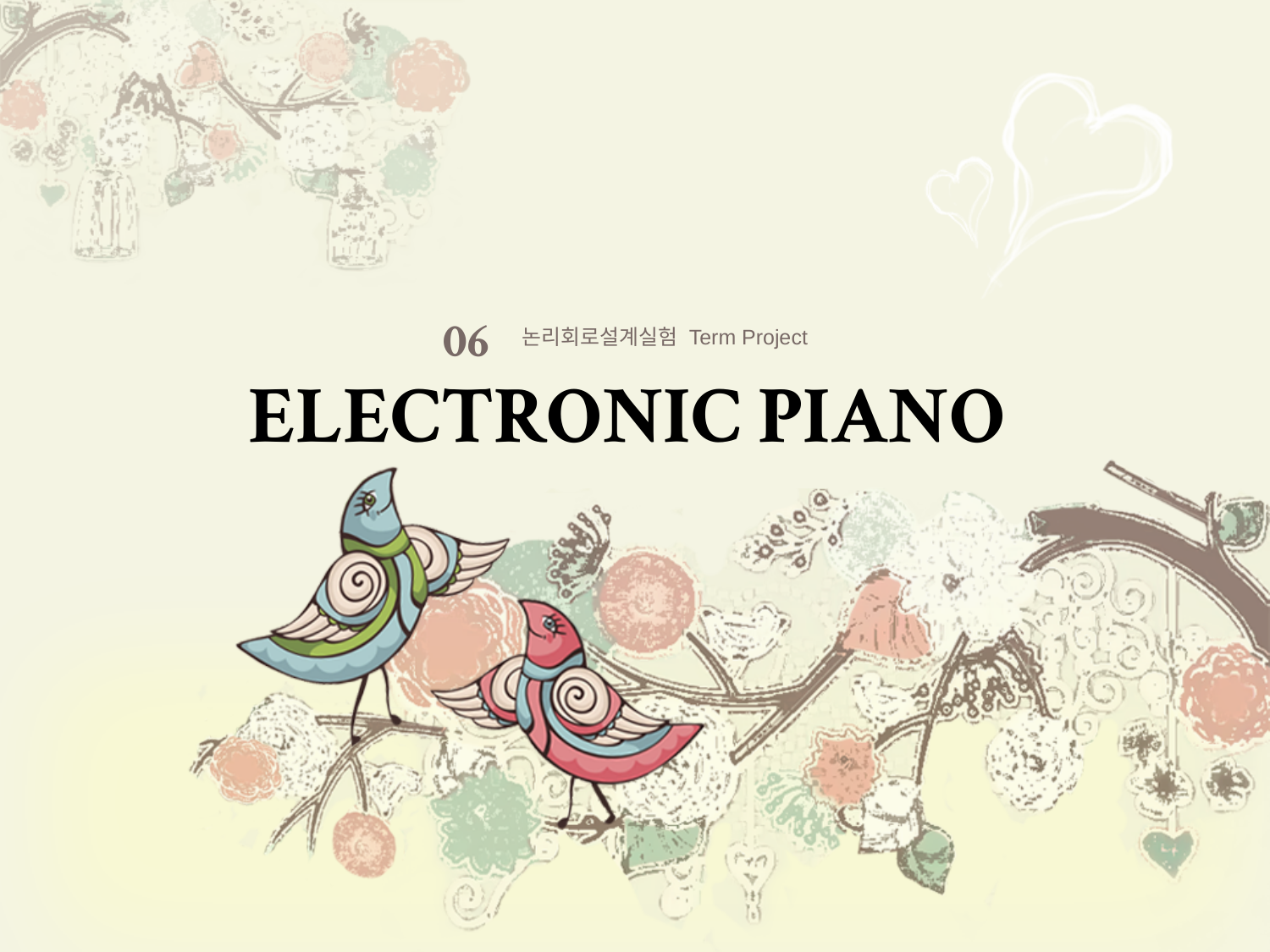

06
논리회로설계실험 Term Project
# ELECTRONIC PIANO